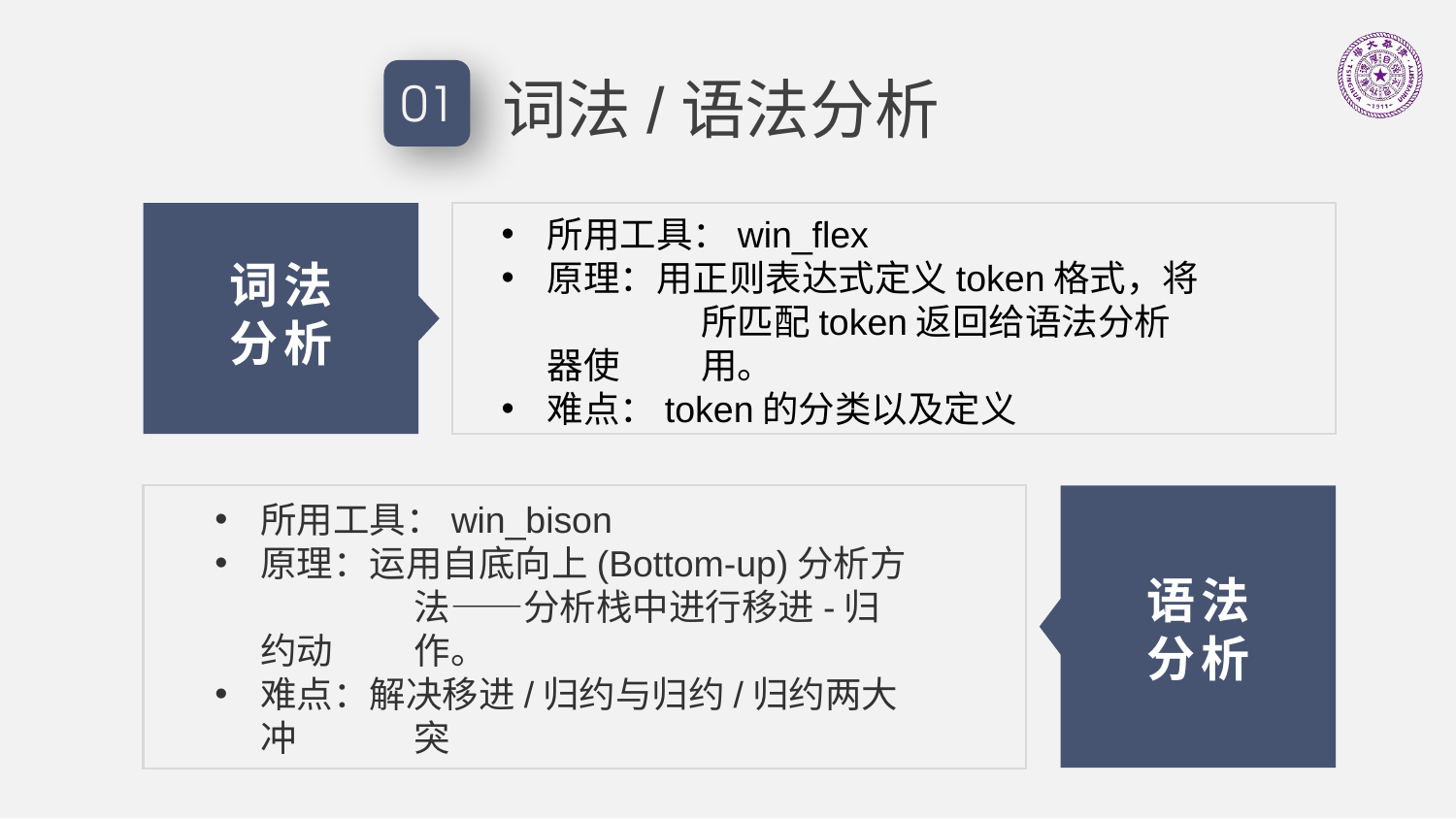

词法/语法分析
01

所用工具：win_flex
原理：用正则表达式定义token格式，将	 所匹配token返回给语法分析器使	 用。
难点：token的分类以及定义
词法
分析

所用工具：win_bison
原理：运用自底向上(Bottom-up)分析方	 法——分析栈中进行移进-归约动	 作。
难点：解决移进/归约与归约/归约两大冲	 突
语法
分析